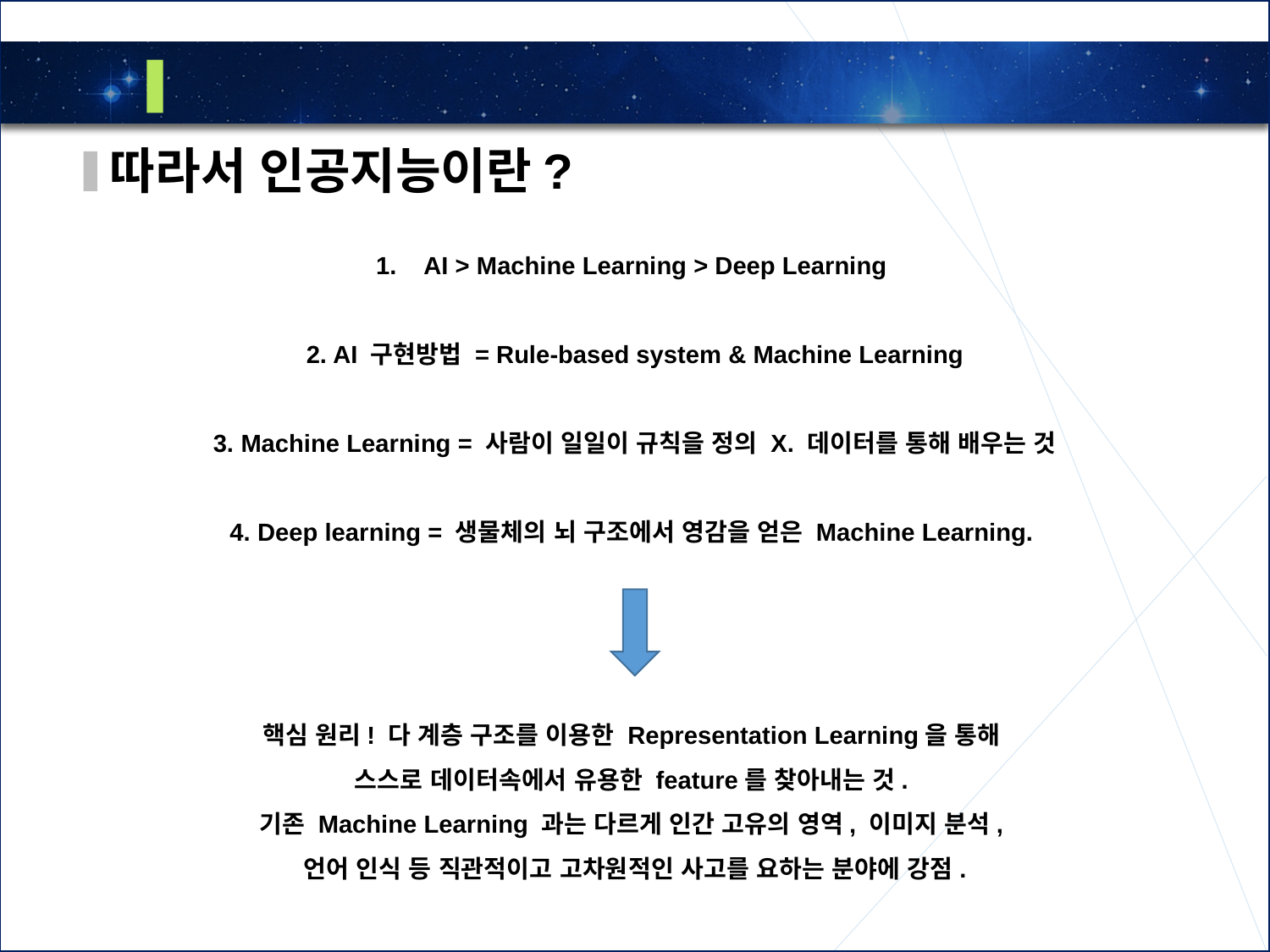

1
인공지능 이란?

따라서 인공지능이란?

AI > Machine Learning > Deep Learning

2. AI 구현방법 = Rule-based system & Machine Learning

3. Machine Learning = 사람이 일일이 규칙을 정의 X. 데이터를 통해 배우는 것

4. Deep learning = 생물체의 뇌 구조에서 영감을 얻은 Machine Learning.

핵심 원리! 다 계층 구조를 이용한 Representation Learning을 통해
스스로 데이터속에서 유용한 feature를 찾아내는 것.
기존 Machine Learning 과는 다르게 인간 고유의 영역, 이미지 분석,
언어 인식 등 직관적이고 고차원적인 사고를 요하는 분야에 강점.